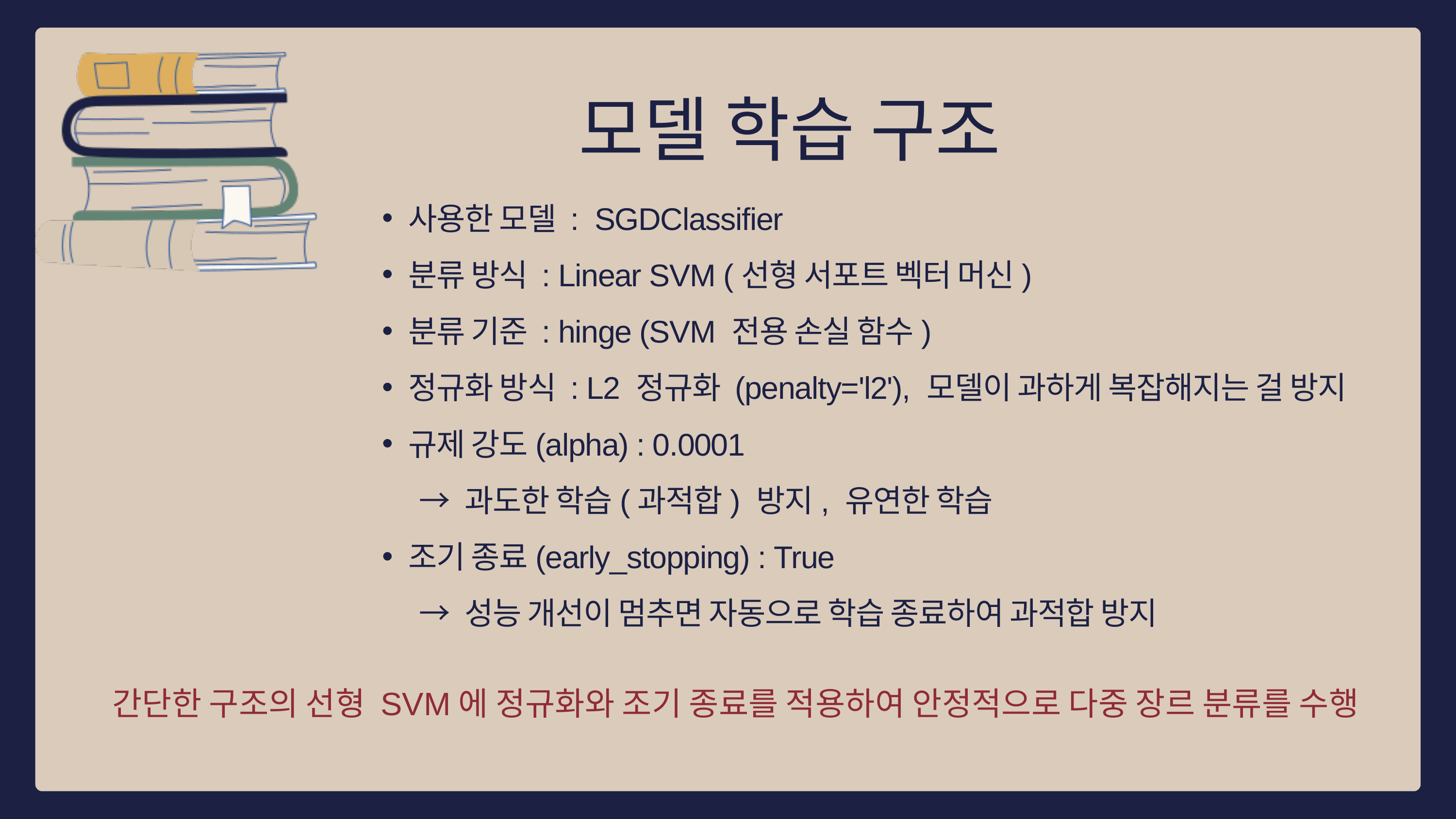

모델 학습 구조
사용한 모델 :  SGDClassifier
분류 방식 : Linear SVM (선형 서포트 벡터 머신)
분류 기준 : hinge (SVM 전용 손실 함수)
정규화 방식 : L2 정규화 (penalty='l2'), 모델이 과하게 복잡해지는 걸 방지
규제 강도(alpha) : 0.0001
          → 과도한 학습(과적합) 방지, 유연한 학습
조기 종료(early_stopping) : True
          → 성능 개선이 멈추면 자동으로 학습 종료하여 과적합 방지
간단한 구조의 선형 SVM에 정규화와 조기 종료를 적용하여 안정적으로 다중 장르 분류를 수행